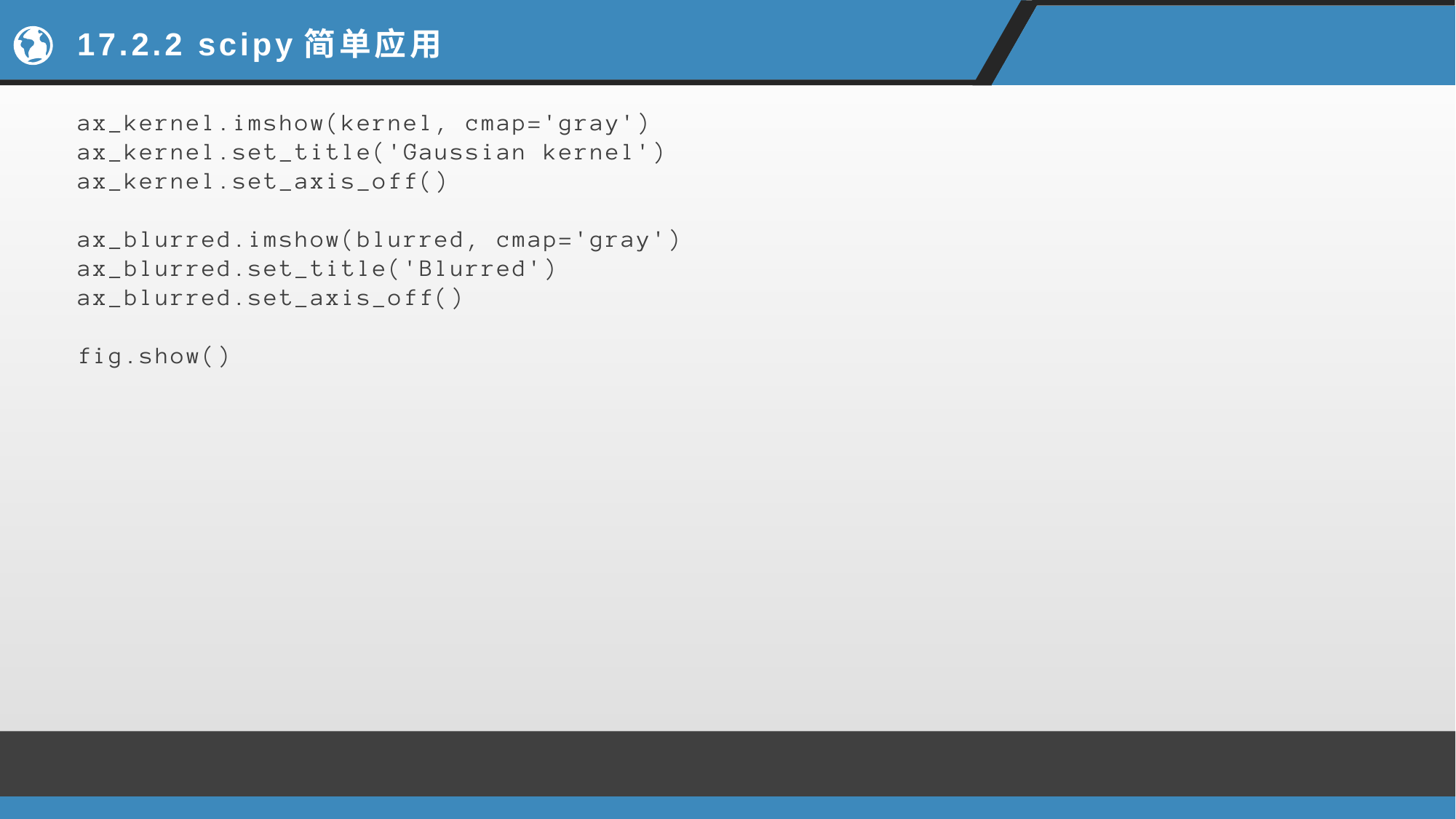

# 17.2.2 scipy简单应用

ax_kernel.imshow(kernel, cmap='gray')
ax_kernel.set_title('Gaussian kernel')
ax_kernel.set_axis_off()

ax_blurred.imshow(blurred, cmap='gray')
ax_blurred.set_title('Blurred')
ax_blurred.set_axis_off()

fig.show()